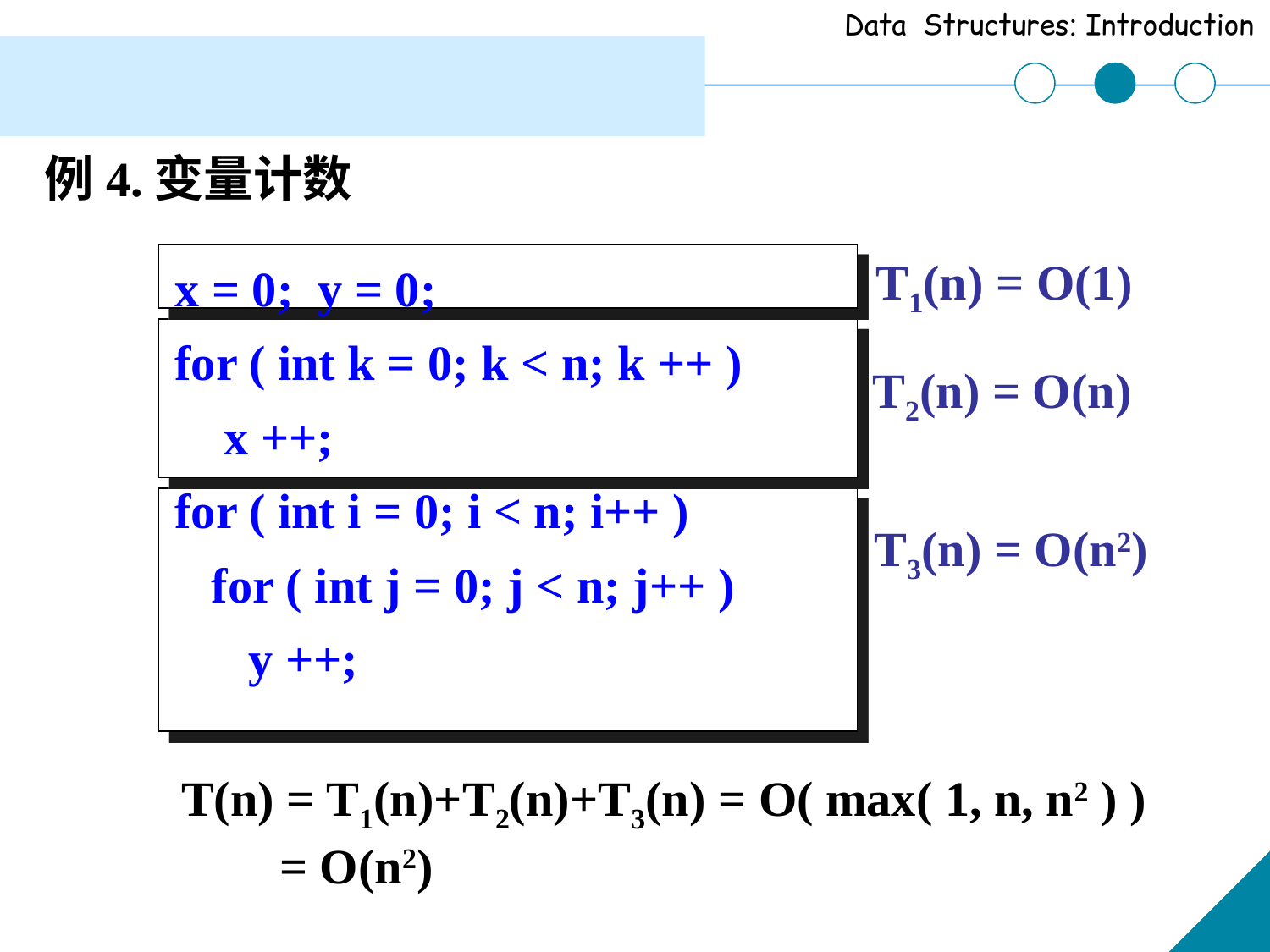

例4.变量计数
x = 0;  y = 0;
for ( int k = 0; k < n; k ++ )
    x ++;
for ( int i = 0; i < n; i++ )
   for ( int j = 0; j < n; j++ )
      y ++;

T1(n) = O(1)

T2(n) = O(n)

T3(n) = O(n2)
T(n) = T1(n)+T2(n)+T3(n) = O( max( 1, n, n2 ) )
        = O(n2)